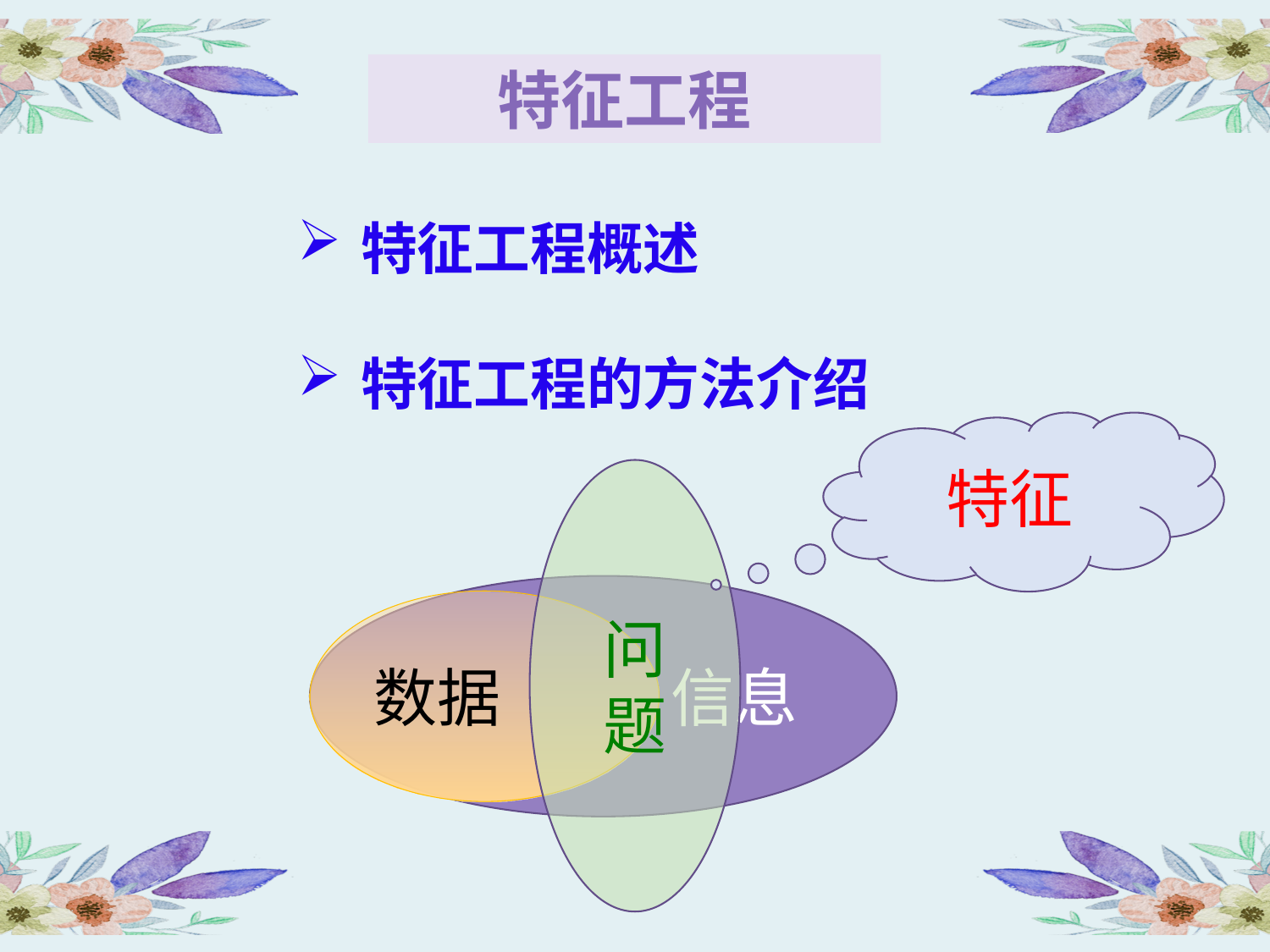

特征工程
特征工程概述
特征工程的方法介绍
特征
问题
信息
数据